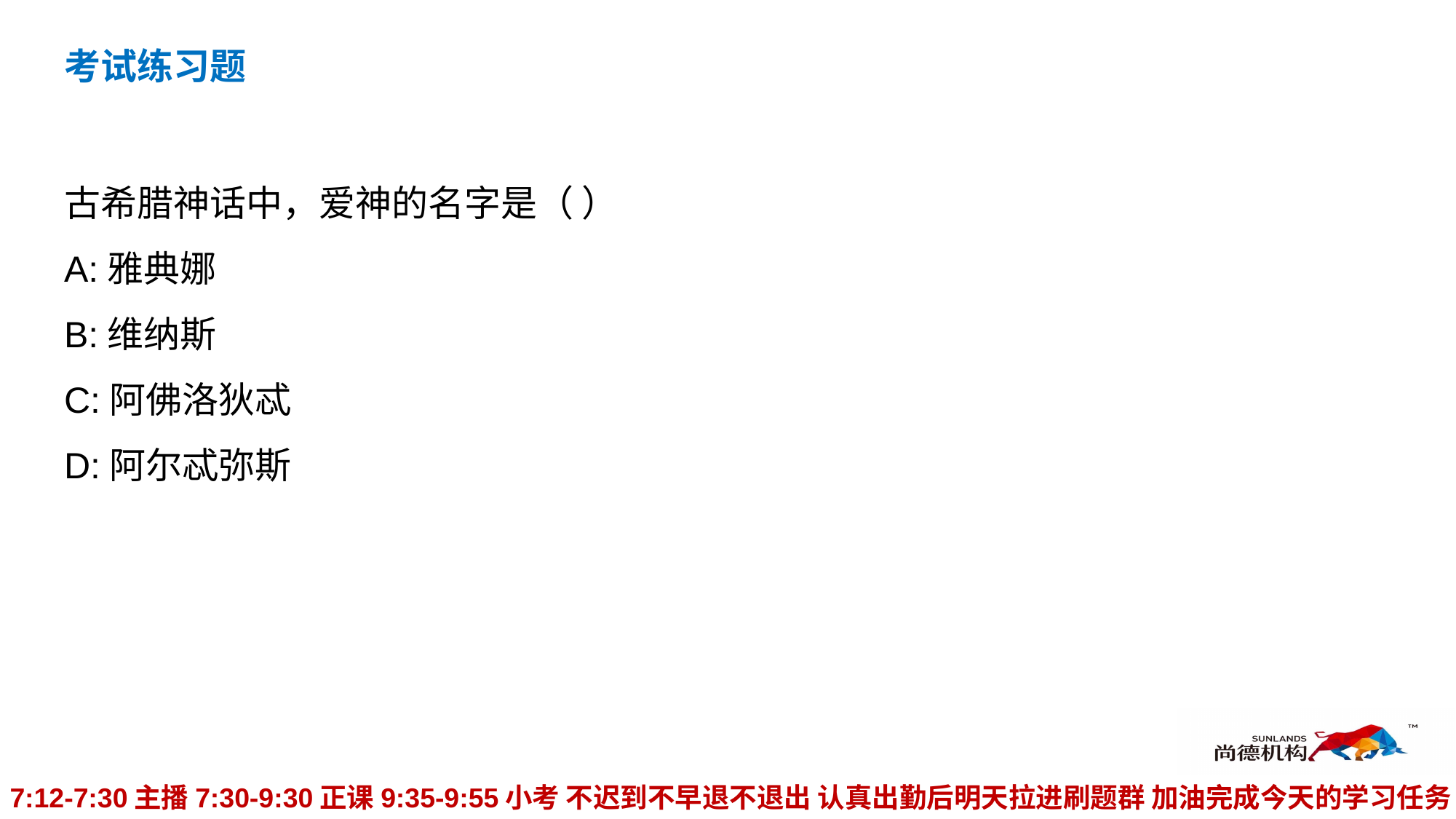

考试练习题
古希腊神话中，爱神的名字是（ ）
A:雅典娜
B:维纳斯
C:阿佛洛狄忒
D:阿尔忒弥斯